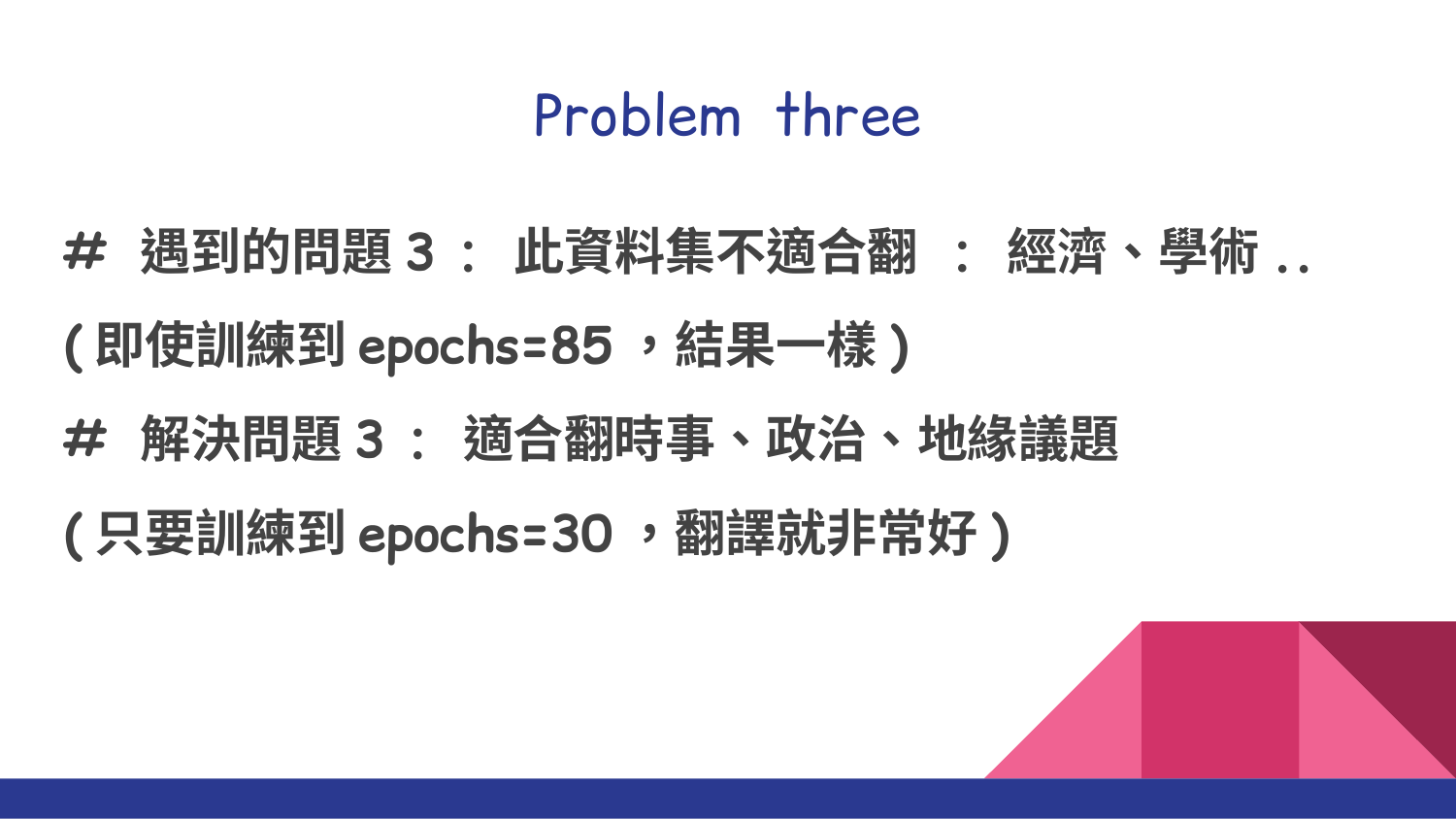

# Problem  three

# 遇到的問題3 : 此資料集不適合翻 : 經濟、學術..
(即使訓練到epochs=85，結果一樣)
# 解決問題3 : 適合翻時事、政治、地緣議題
(只要訓練到epochs=30，翻譯就非常好)